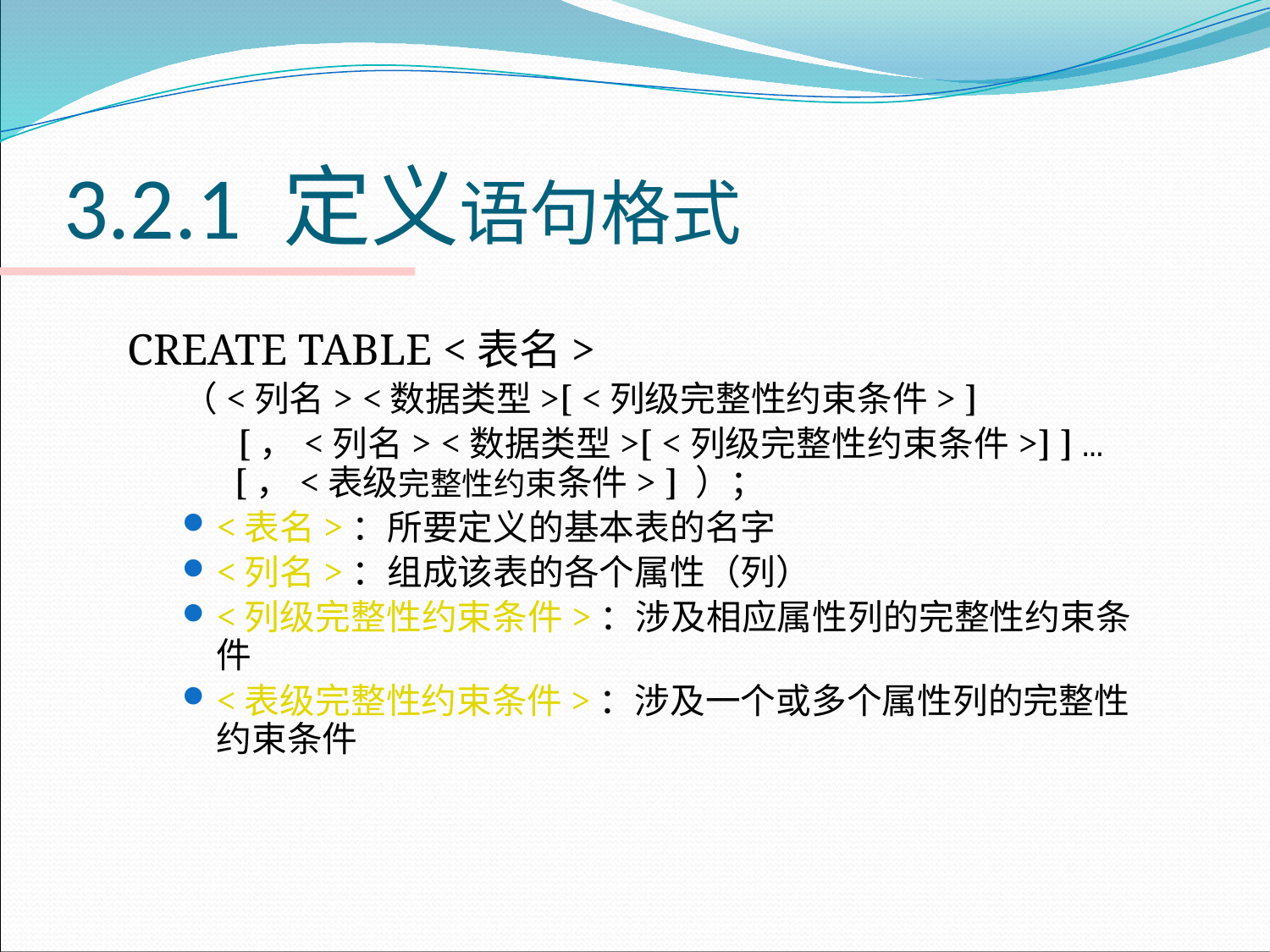

# 3.2.1 定义语句格式
CREATE TABLE <表名>
（<列名> <数据类型>[ <列级完整性约束条件> ]
      [，<列名> <数据类型>[ <列级完整性约束条件>] ] …      [，<表级完整性约束条件> ] ）；
<表名>：所要定义的基本表的名字
<列名>：组成该表的各个属性（列）
<列级完整性约束条件>：涉及相应属性列的完整性约束条件
<表级完整性约束条件>：涉及一个或多个属性列的完整性约束条件

250